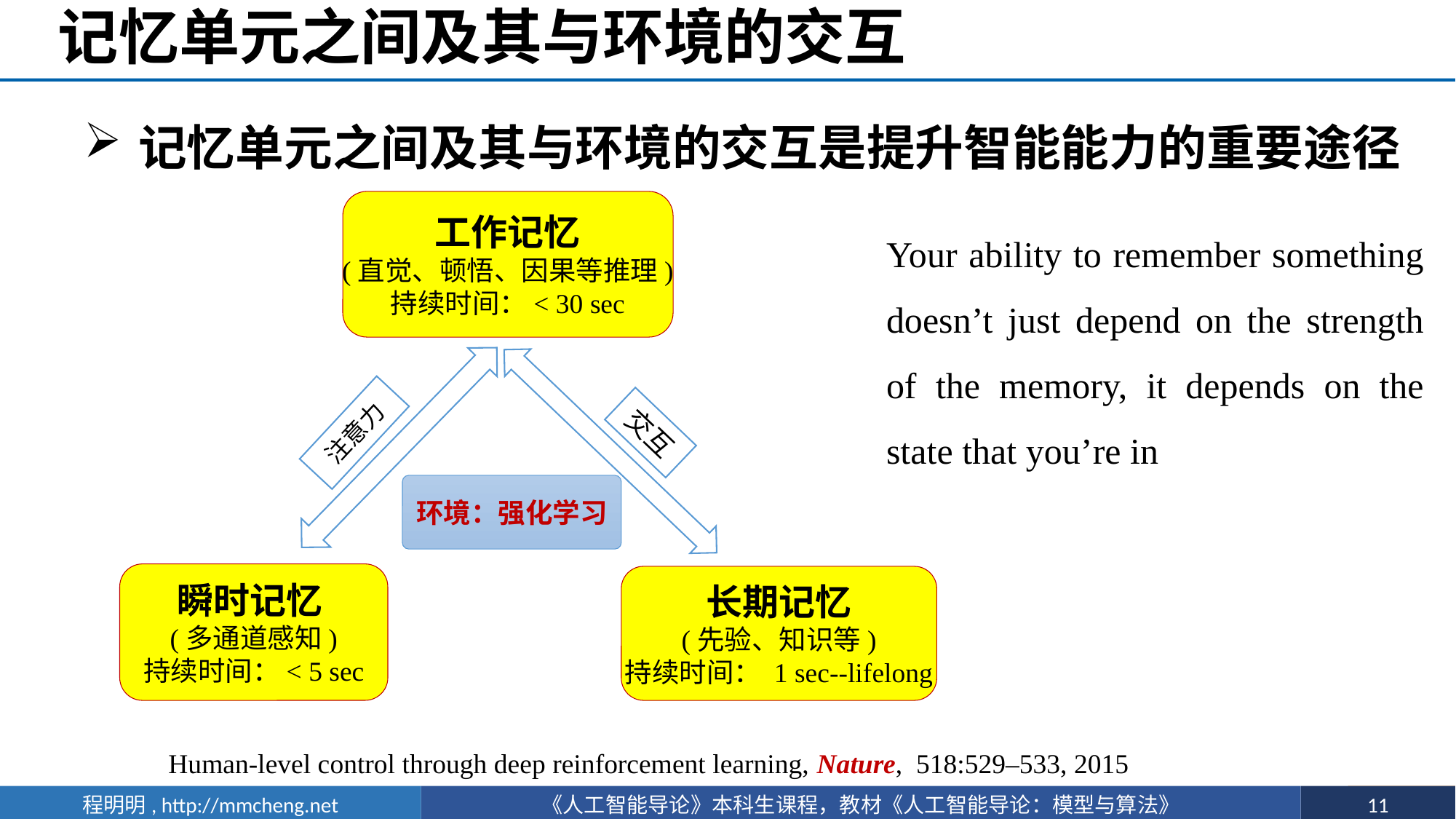

# 记忆单元之间及其与环境的交互
记忆单元之间及其与环境的交互是提升智能能力的重要途径
工作记忆
(直觉、顿悟、因果等推理)
持续时间：< 30 sec
Your ability to remember something doesn’t just depend on the strength of the memory, it depends on the state that you’re in
交互
注意力

环境：强化学习
瞬时记忆
(多通道感知)
持续时间：< 5 sec
长期记忆
(先验、知识等)
持续时间： 1 sec--lifelong
Human-level control through deep reinforcement learning, Nature,  518:529–533, 2015